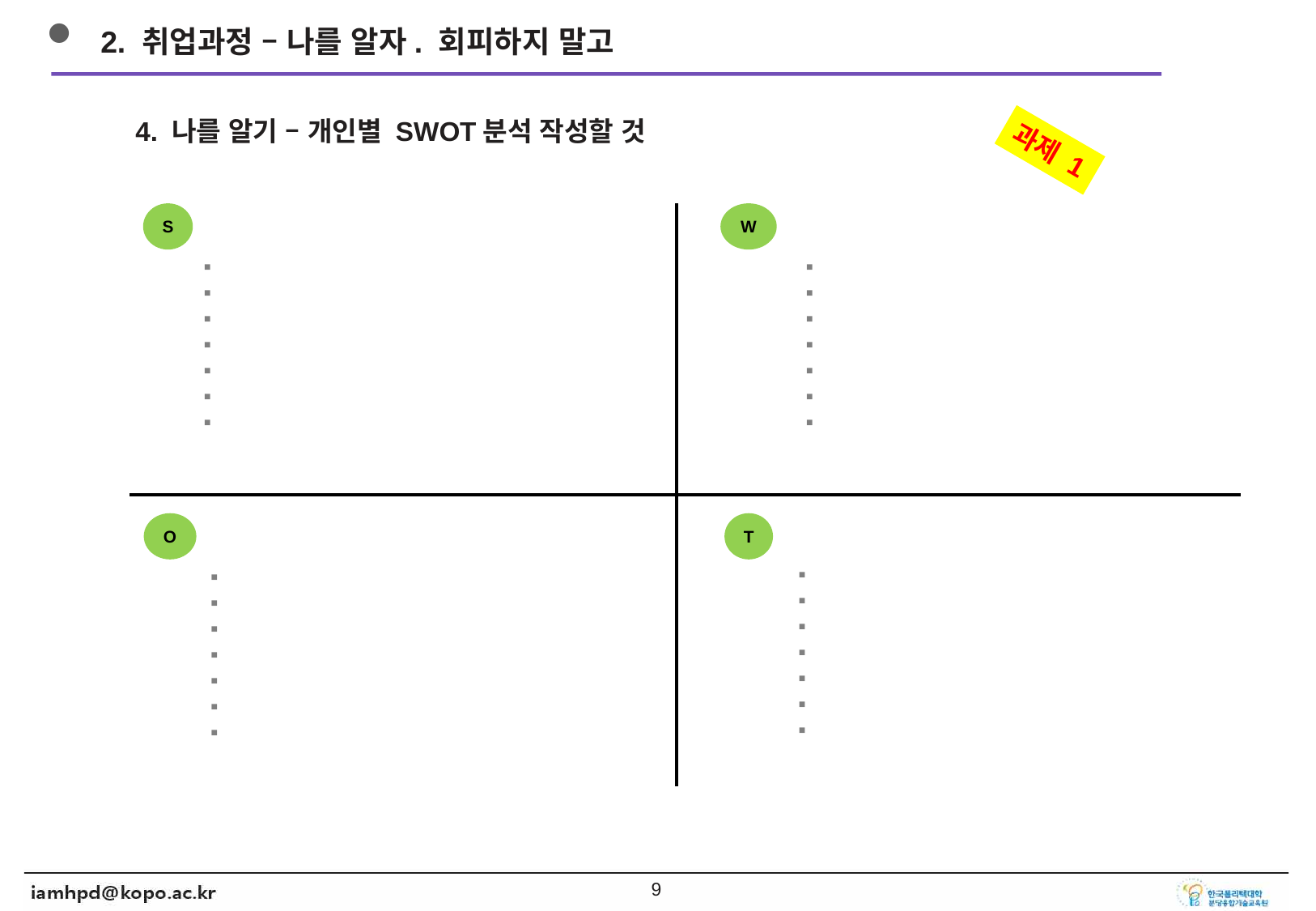

2. 취업과정 – 나를 알자. 회피하지 말고
4. 나를 알기 – 개인별 SWOT분석 작성할 것
과제 1

S
W

O
T

9